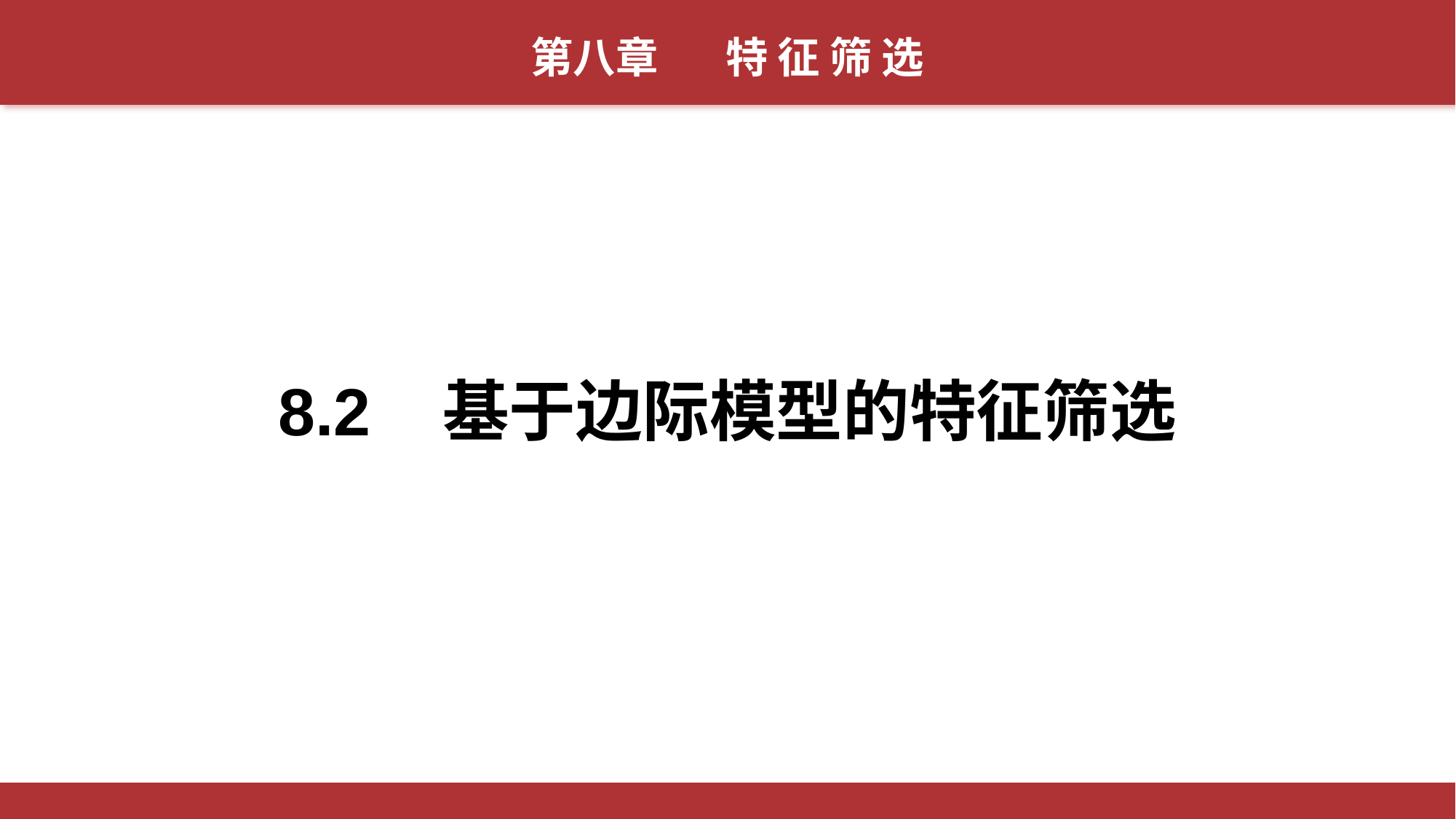

第八章       特 征 筛 选
8.2   基于边际模型的特征筛选